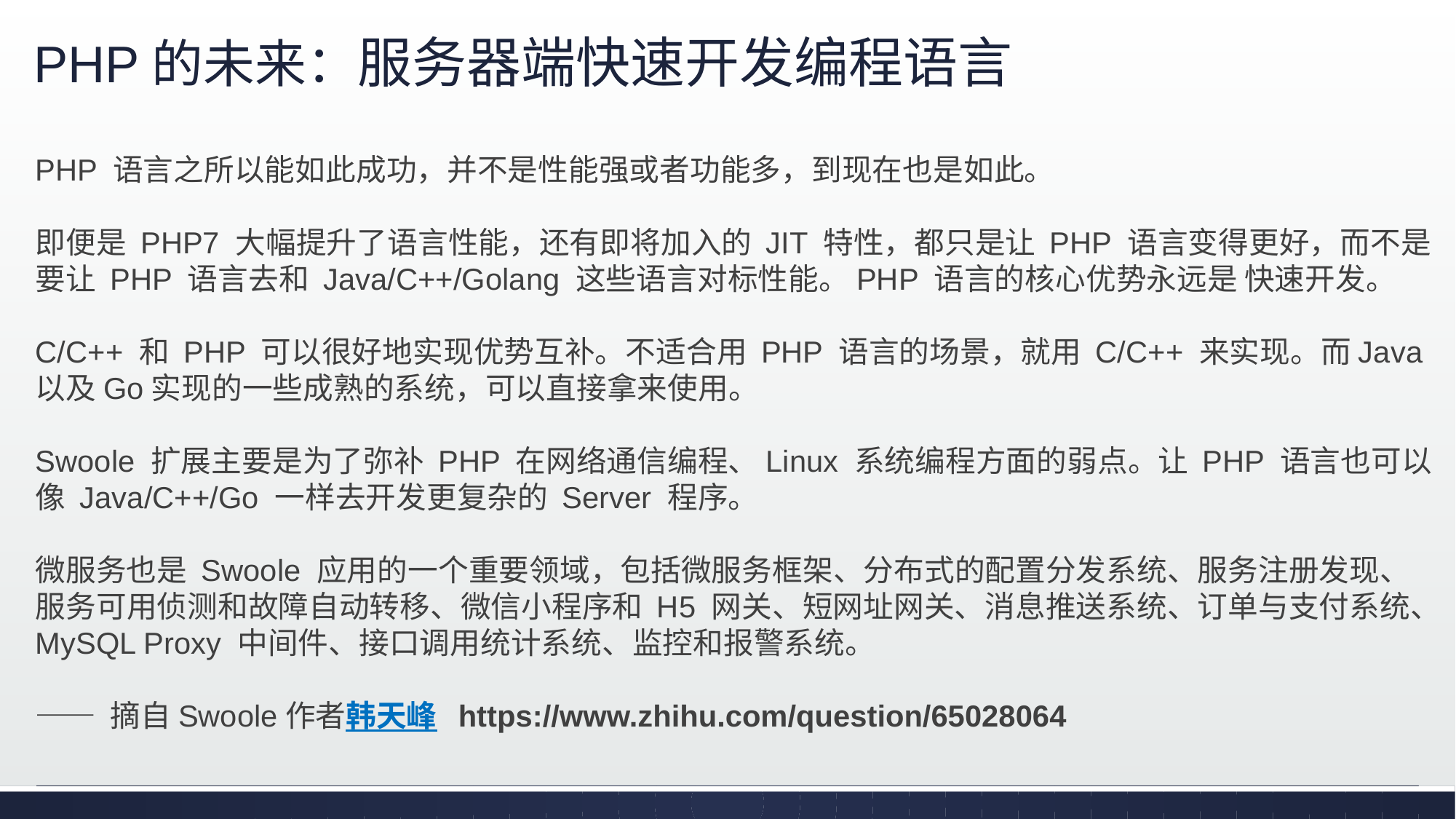

# PHP的未来：服务器端快速开发编程语言

PHP 语言之所以能如此成功，并不是性能强或者功能多，到现在也是如此。

即便是 PHP7 大幅提升了语言性能，还有即将加入的 JIT 特性，都只是让 PHP 语言变得更好，而不是要让 PHP 语言去和 Java/C++/Golang 这些语言对标性能。PHP 语言的核心优势永远是 快速开发。

C/C++ 和 PHP 可以很好地实现优势互补。不适合用 PHP 语言的场景，就用 C/C++ 来实现。而Java以及Go实现的一些成熟的系统，可以直接拿来使用。

Swoole 扩展主要是为了弥补 PHP 在网络通信编程、Linux 系统编程方面的弱点。让 PHP 语言也可以像 Java/C++/Go 一样去开发更复杂的 Server 程序。

微服务也是 Swoole 应用的一个重要领域，包括微服务框架、分布式的配置分发系统、服务注册发现、服务可用侦测和故障自动转移、微信小程序和 H5 网关、短网址网关、消息推送系统、订单与支付系统、MySQL Proxy 中间件、接口调用统计系统、监控和报警系统。

—— 摘自Swoole作者韩天峰  https://www.zhihu.com/question/65028064